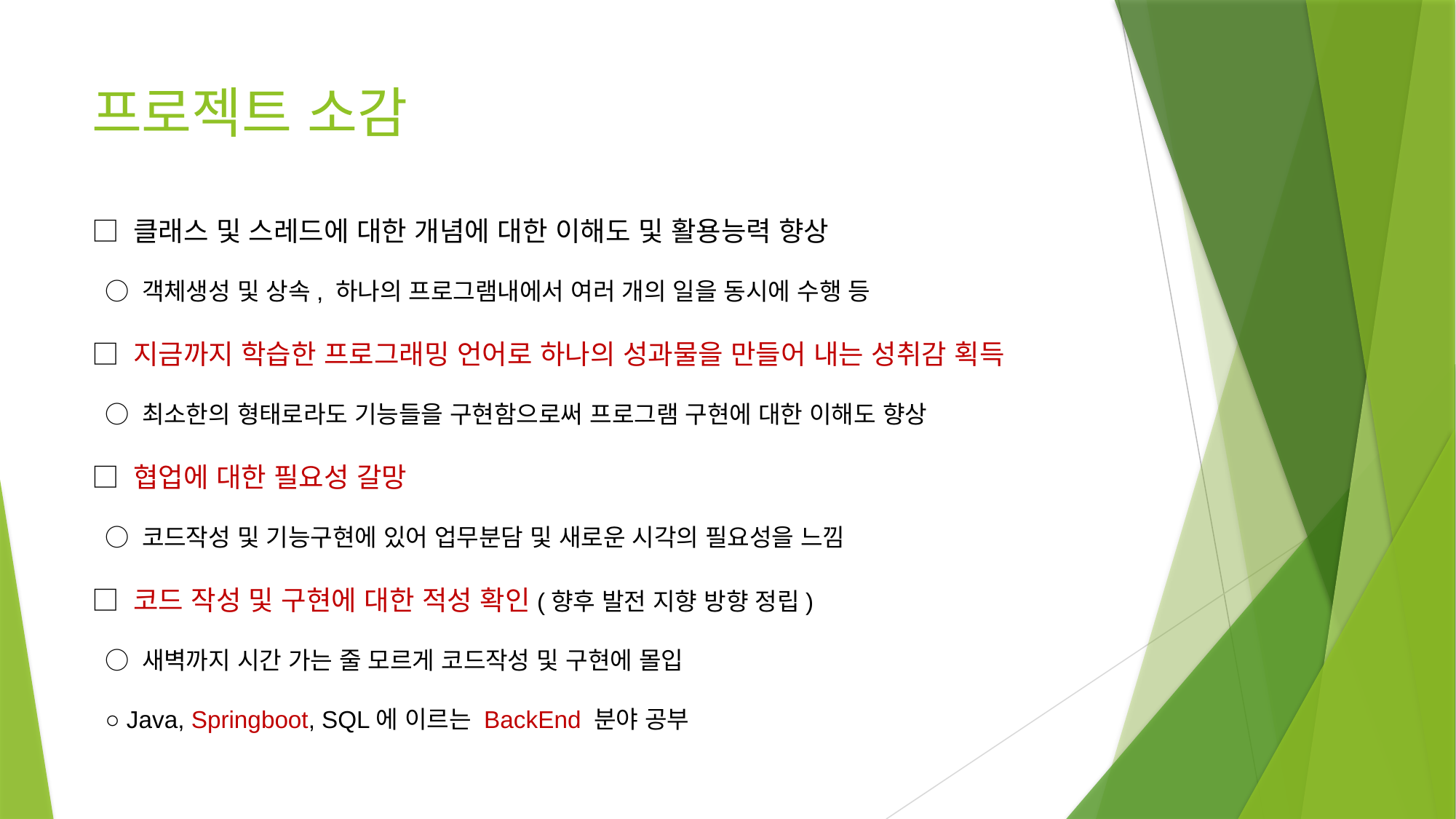

# 프로젝트 소감
□ 클래스 및 스레드에 대한 개념에 대한 이해도 및 활용능력 향상
  ○ 객체생성 및 상속, 하나의 프로그램내에서 여러 개의 일을 동시에 수행 등
□ 지금까지 학습한 프로그래밍 언어로 하나의 성과물을 만들어 내는 성취감 획득
  ○ 최소한의 형태로라도 기능들을 구현함으로써 프로그램 구현에 대한 이해도 향상
□ 협업에 대한 필요성 갈망
  ○ 코드작성 및 기능구현에 있어 업무분담 및 새로운 시각의 필요성을 느낌
□ 코드 작성 및 구현에 대한 적성 확인(향후 발전 지향 방향 정립)
  ○ 새벽까지 시간 가는 줄 모르게 코드작성 및 구현에 몰입
  ○ Java, Springboot, SQL에 이르는 BackEnd 분야 공부